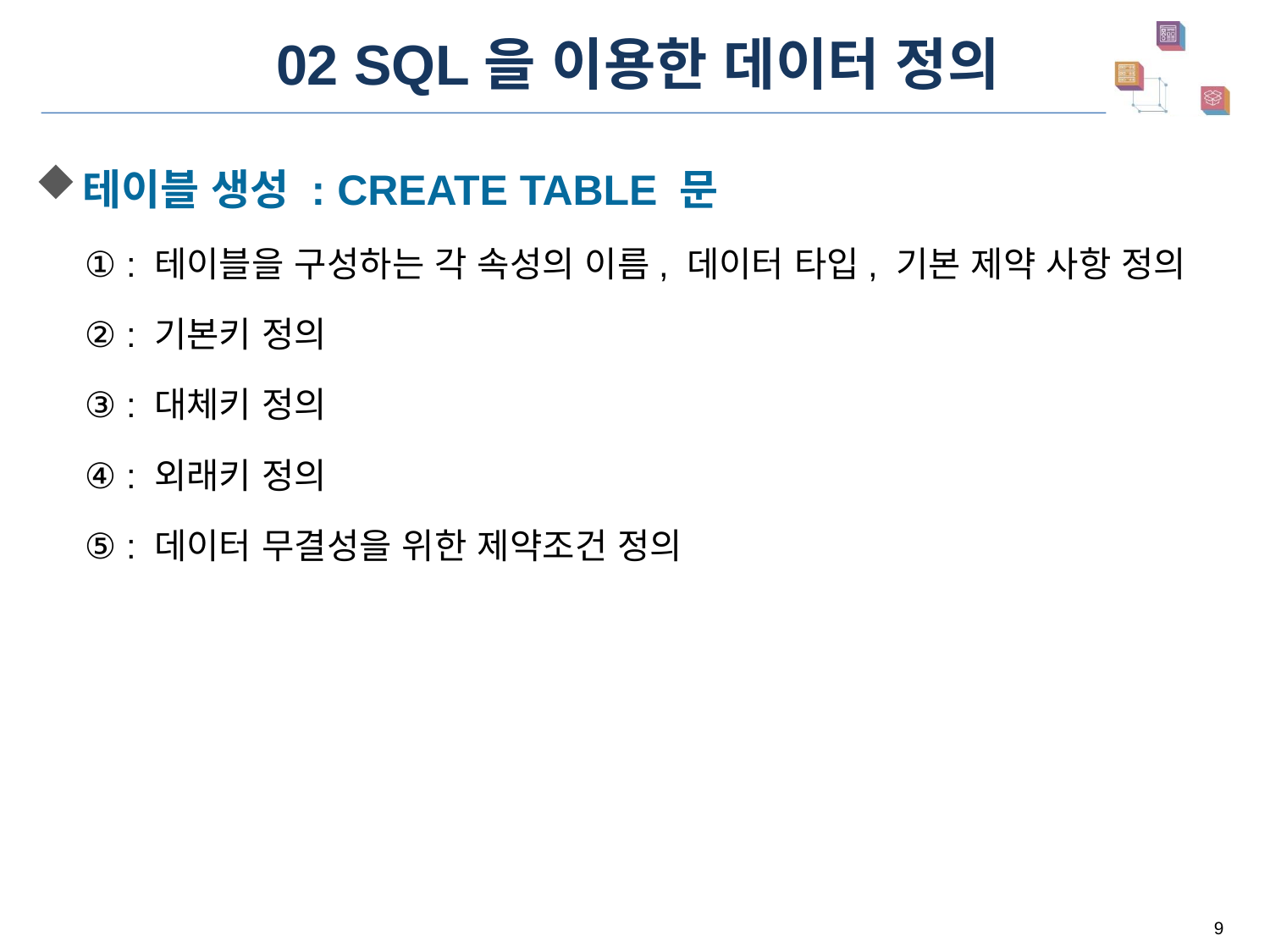

# 02 SQL을 이용한 데이터 정의
테이블 생성 : CREATE TABLE 문
① : 테이블을 구성하는 각 속성의 이름, 데이터 타입, 기본 제약 사항 정의
② : 기본키 정의
③ : 대체키 정의
④ : 외래키 정의
⑤ : 데이터 무결성을 위한 제약조건 정의